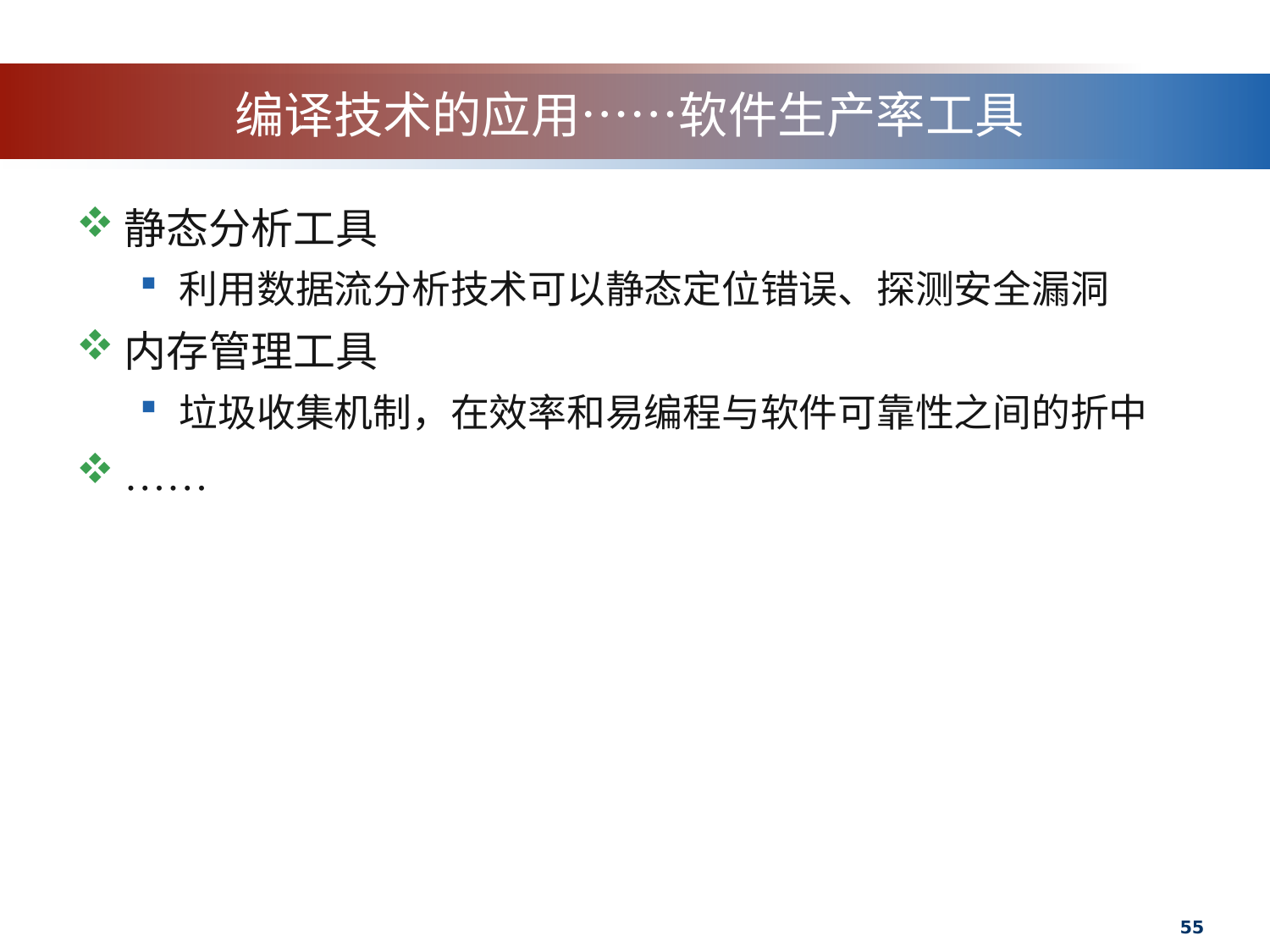

# 编译技术的应用……软件生产率工具
静态分析工具
利用数据流分析技术可以静态定位错误、探测安全漏洞
内存管理工具
垃圾收集机制，在效率和易编程与软件可靠性之间的折中
……
55